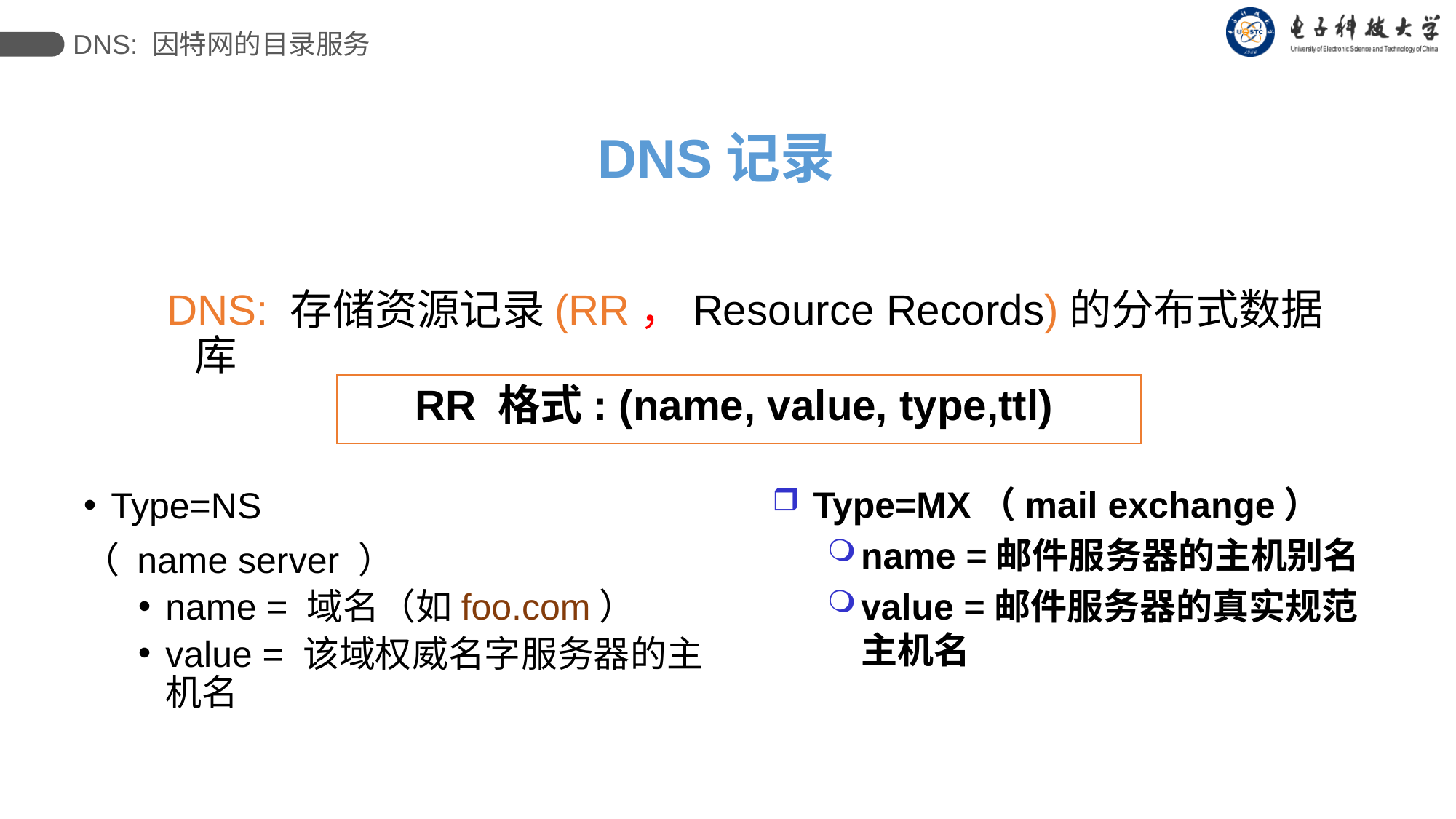

DNS: 因特网的目录服务
# DNS记录
DNS: 存储资源记录(RR，Resource Records)的分布式数据库
RR 格式: (name, value, type,ttl)

Type=MX（mail exchange）
name =邮件服务器的主机别名
value =邮件服务器的真实规范主机名

Type=NS
（ name server ）
name = 域名（如foo.com）
value = 该域权威名字服务器的主机名